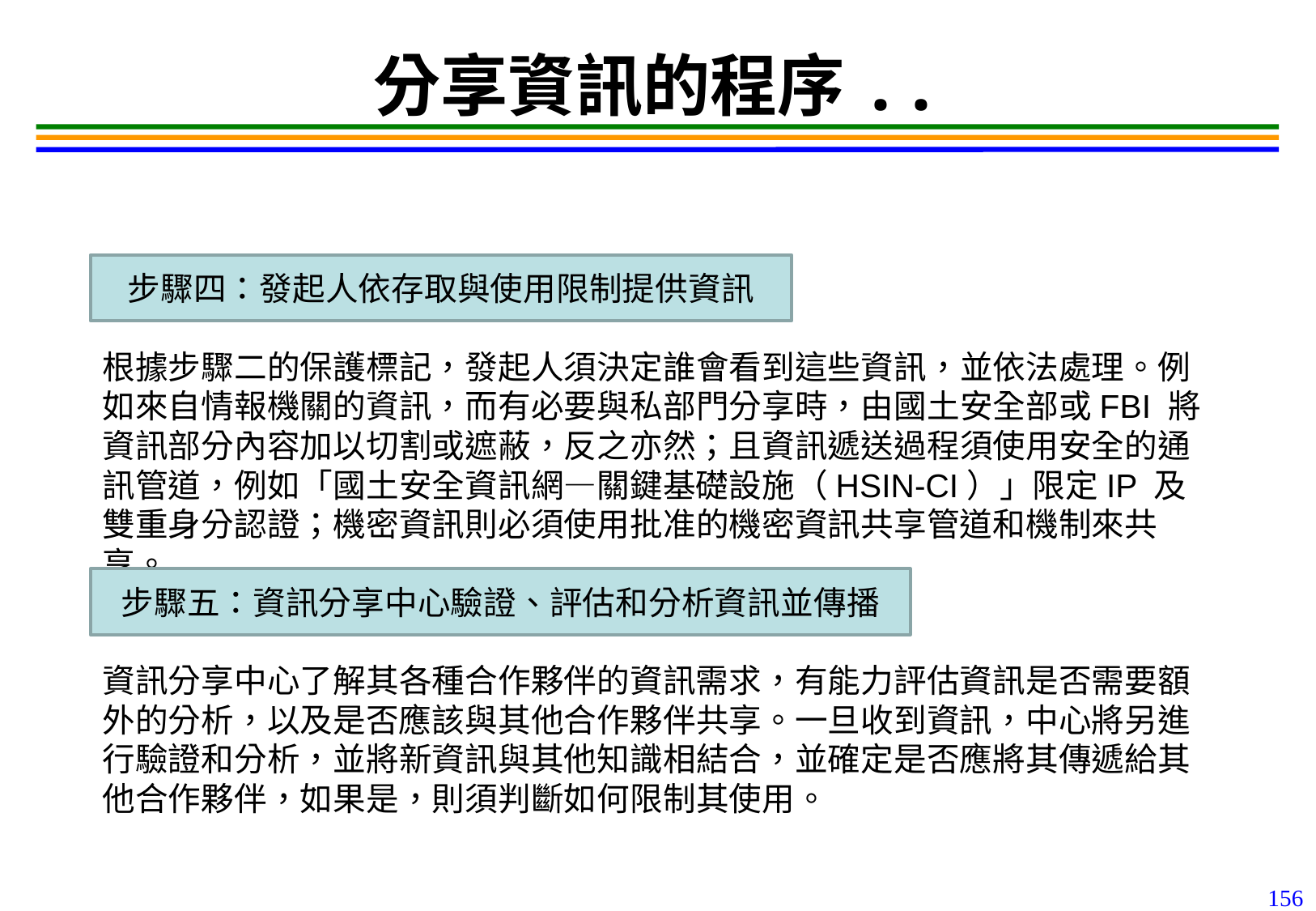

156
# 分享資訊的程序..
步驟四：發起人依存取與使用限制提供資訊
根據步驟二的保護標記，發起人須決定誰會看到這些資訊，並依法處理。例如來自情報機關的資訊，而有必要與私部門分享時，由國土安全部或FBI 將資訊部分內容加以切割或遮蔽，反之亦然；且資訊遞送過程須使用安全的通訊管道，例如「國土安全資訊網―關鍵基礎設施（HSIN-CI）」限定IP 及雙重身分認證；機密資訊則必須使用批准的機密資訊共享管道和機制來共享。
步驟五：資訊分享中心驗證、評估和分析資訊並傳播
資訊分享中心了解其各種合作夥伴的資訊需求，有能力評估資訊是否需要額外的分析，以及是否應該與其他合作夥伴共享。一旦收到資訊，中心將另進行驗證和分析，並將新資訊與其他知識相結合，並確定是否應將其傳遞給其他合作夥伴，如果是，則須判斷如何限制其使用。